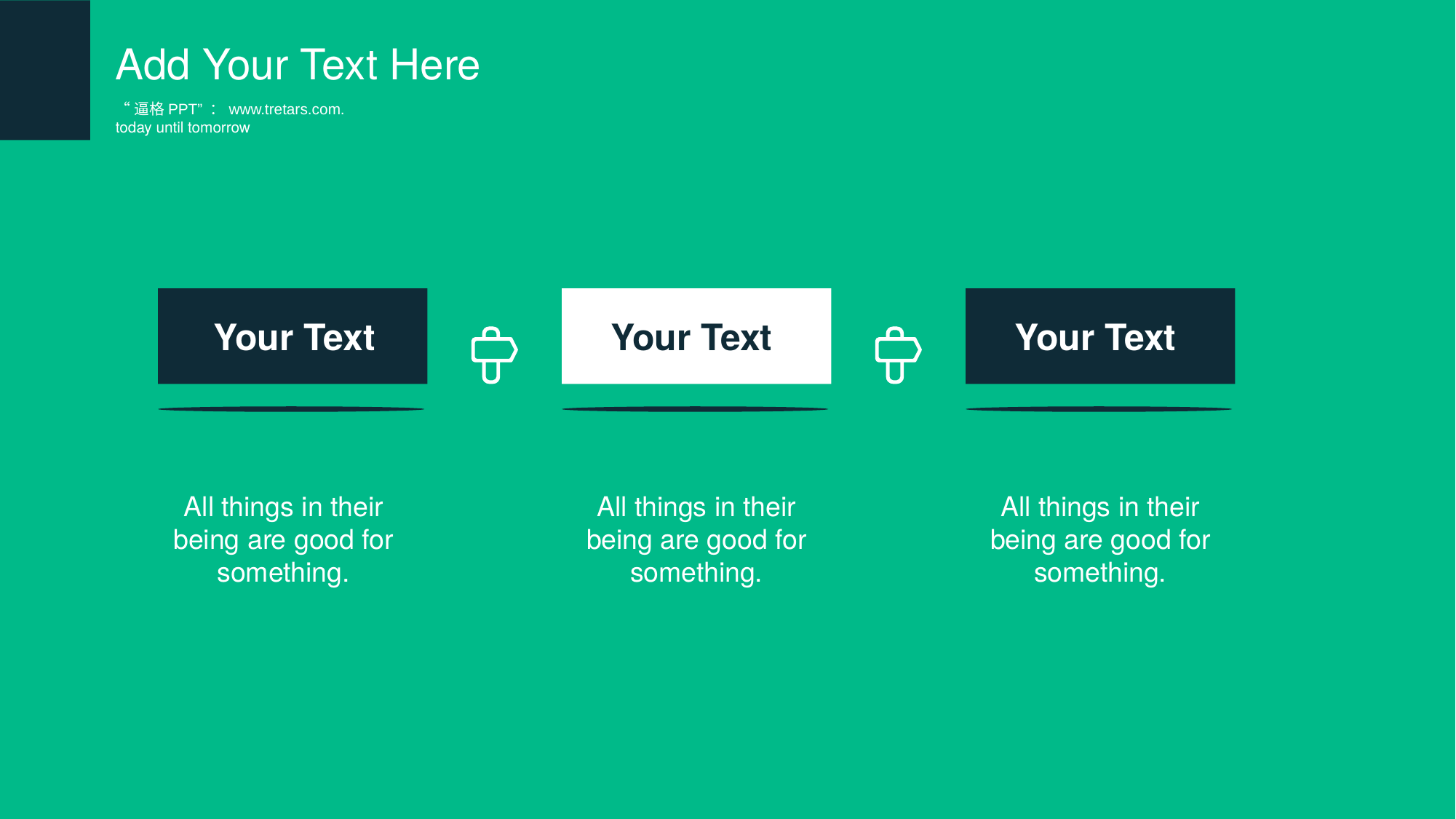

Add Your Text Here
“逼格PPT” ：www.tretars.com.
today until tomorrow

Your Text
Your Text
Your Text

All things in their being are good for something.
All things in their being are good for something.
All things in their being are good for something.